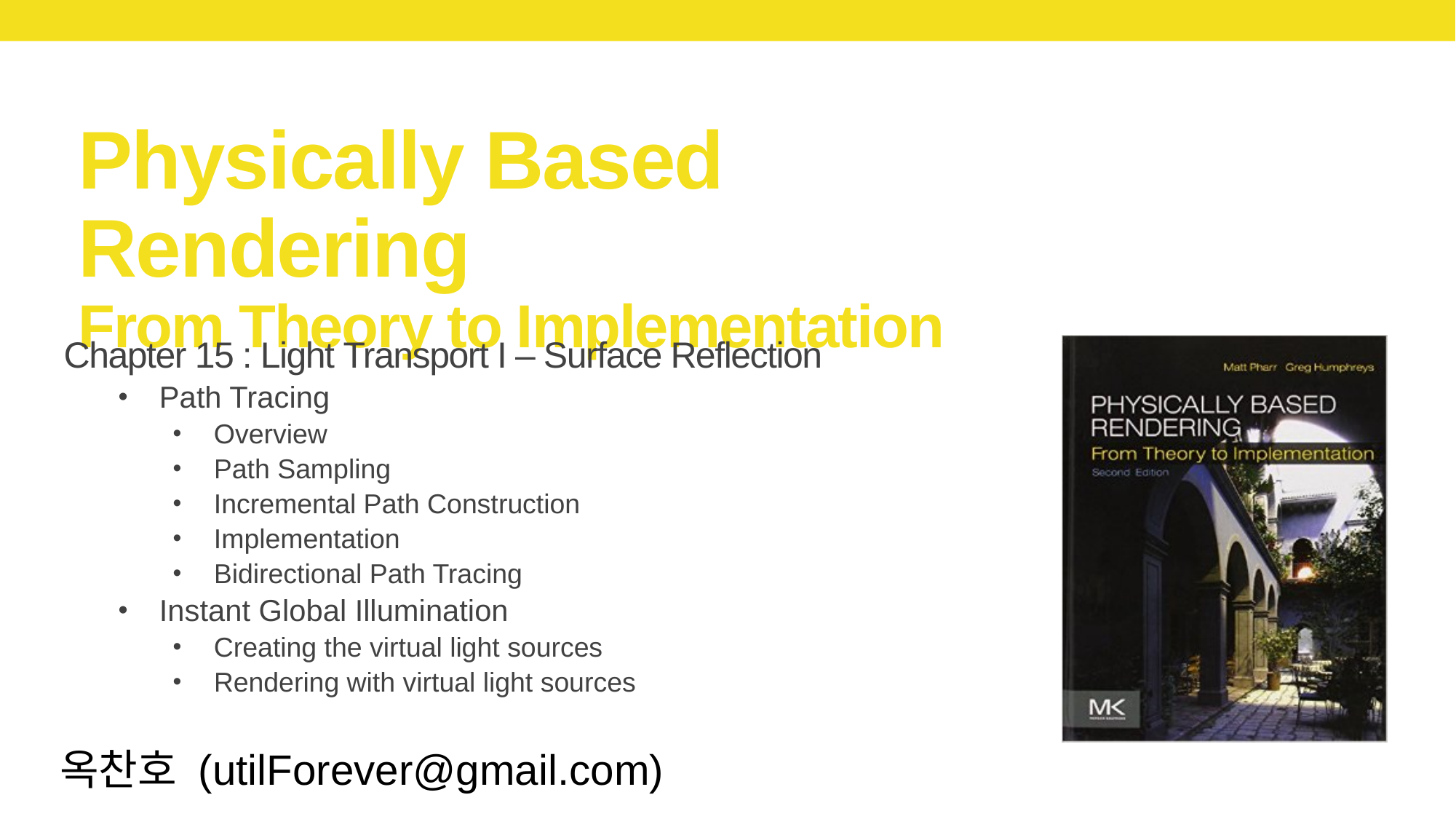

# Physically Based Rendering From Theory to Implementation
Chapter 15 : Light Transport I – Surface Reflection
Path Tracing
Overview
Path Sampling
Incremental Path Construction
Implementation
Bidirectional Path Tracing
Instant Global Illumination
Creating the virtual light sources
Rendering with virtual light sources
옥찬호 (utilForever@gmail.com)